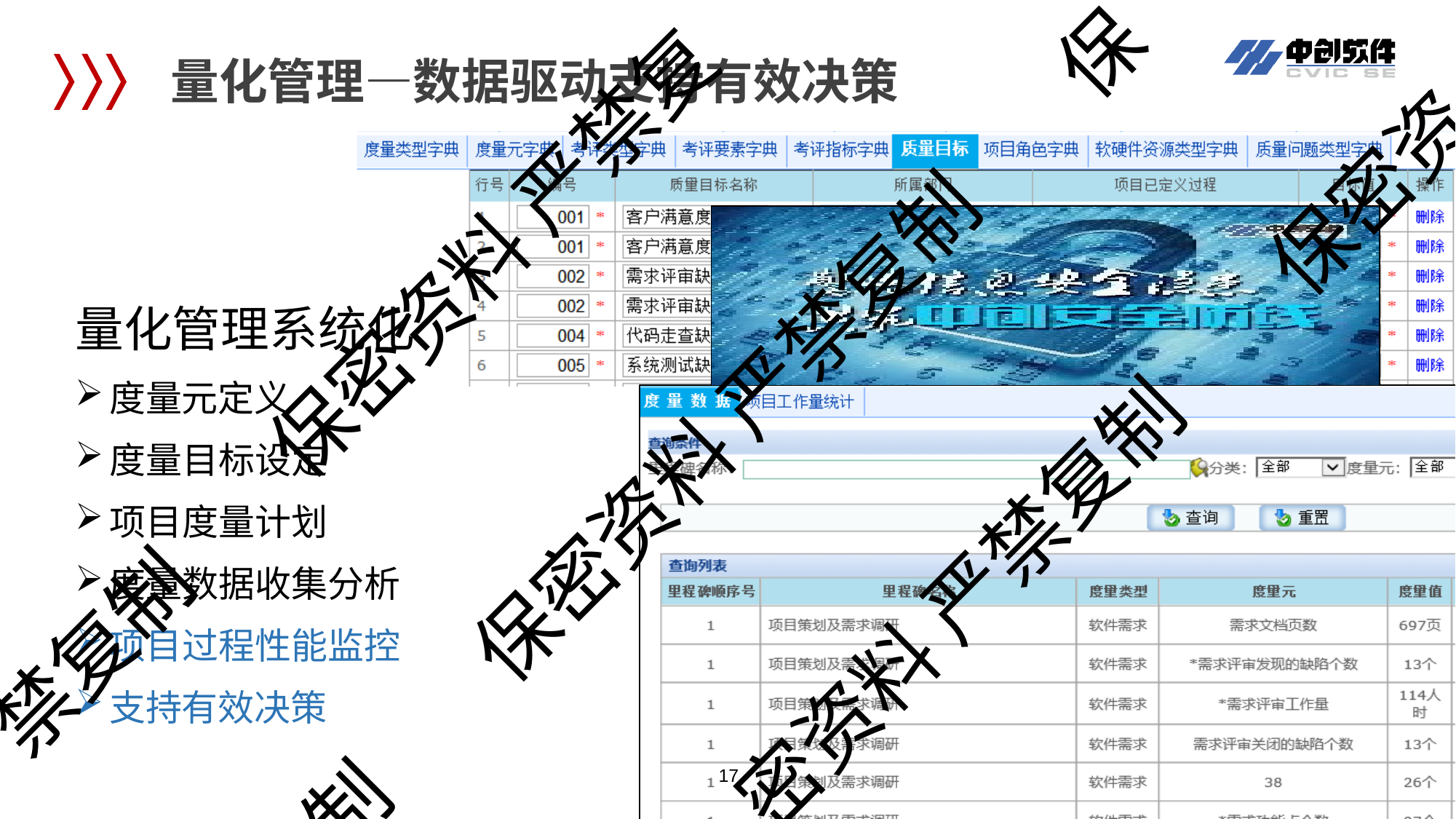

保
# 量化管理—数据驱动支持有效决策

保密资
保密资料 严禁复

量化管理系统化
度量元定义
度量目标设定
项目度量计划
度量数据收集分析
项目过程性能监控
支持有效决策
保密资料 严禁复制

密资料 严禁复制
禁复制
制
17